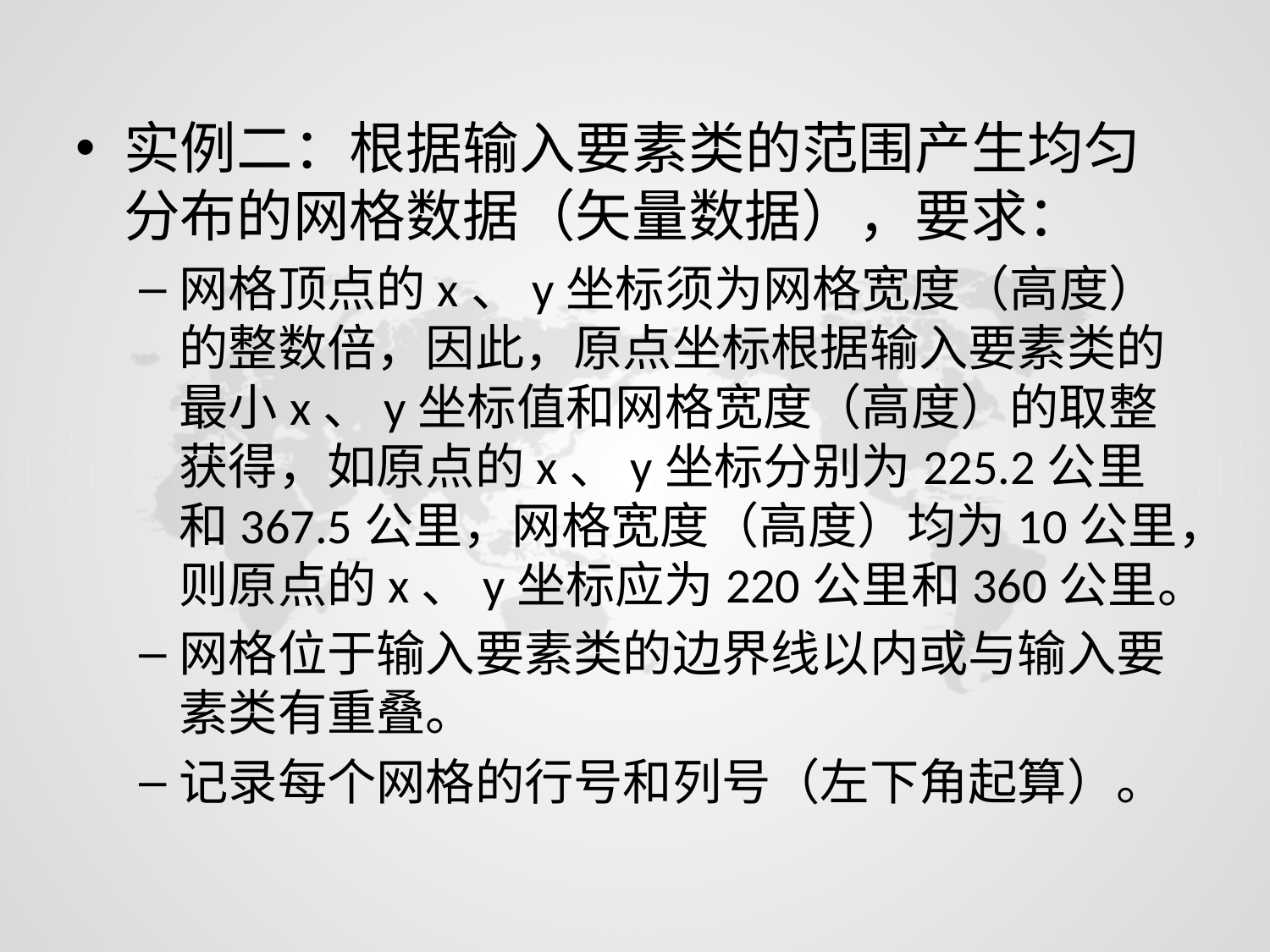

实例二：根据输入要素类的范围产生均匀分布的网格数据（矢量数据），要求：
网格顶点的x、y坐标须为网格宽度（高度）的整数倍，因此，原点坐标根据输入要素类的最小x、y坐标值和网格宽度（高度）的取整获得，如原点的x、y坐标分别为225.2公里和367.5公里，网格宽度（高度）均为10公里，则原点的x、y坐标应为220公里和360公里。
网格位于输入要素类的边界线以内或与输入要素类有重叠。
记录每个网格的行号和列号（左下角起算）。